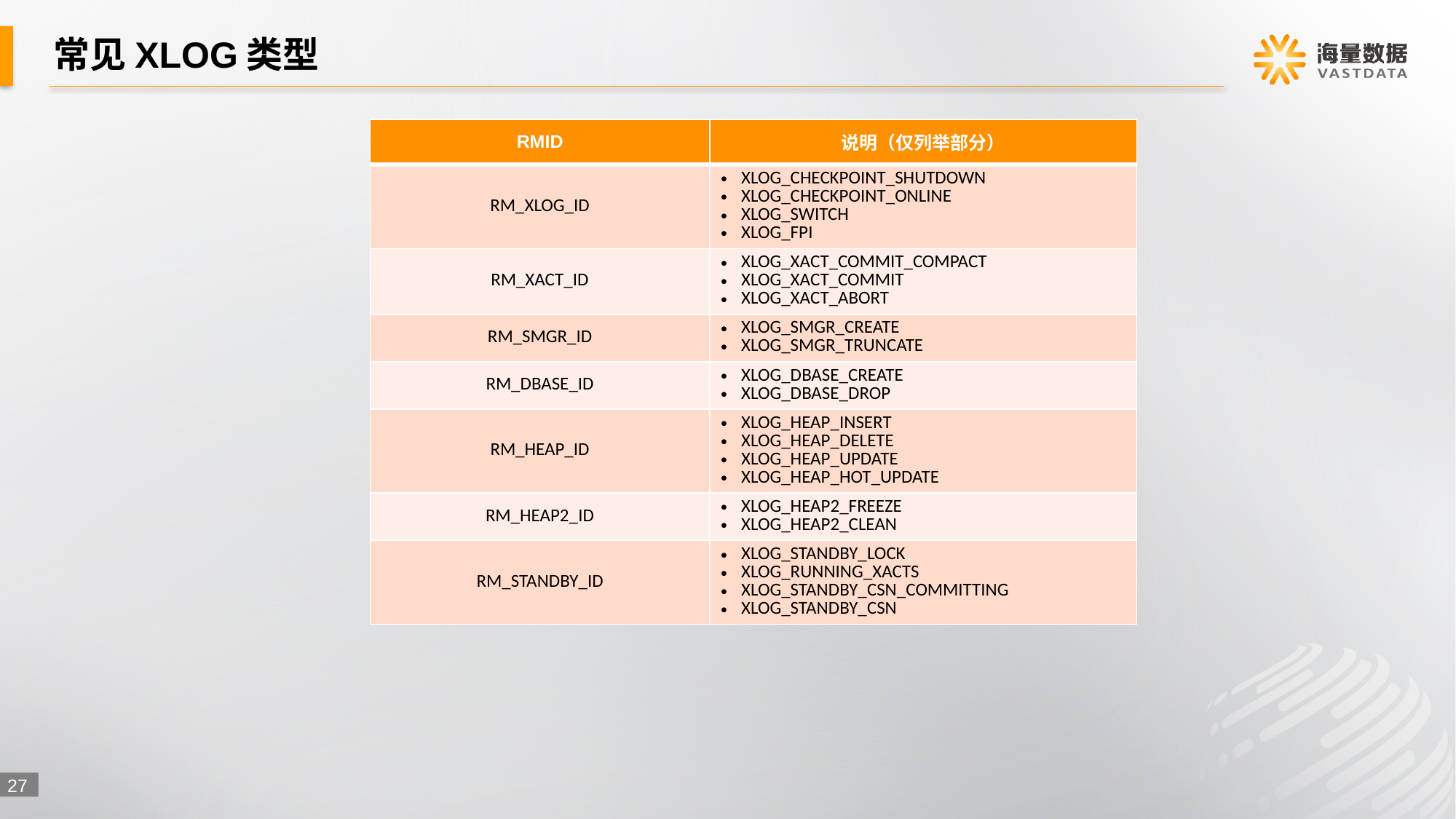

# 常见XLOG类型
| RMID | 说明（仅列举部分） |
| --- | --- |
| RM\_XLOG\_ID | XLOG\_CHECKPOINT\_SHUTDOWN XLOG\_CHECKPOINT\_ONLINE XLOG\_SWITCH XLOG\_FPI |
| RM\_XACT\_ID | XLOG\_XACT\_COMMIT\_COMPACT XLOG\_XACT\_COMMIT XLOG\_XACT\_ABORT |
| RM\_SMGR\_ID | XLOG\_SMGR\_CREATE XLOG\_SMGR\_TRUNCATE |
| RM\_DBASE\_ID | XLOG\_DBASE\_CREATE XLOG\_DBASE\_DROP |
| RM\_HEAP\_ID | XLOG\_HEAP\_INSERT XLOG\_HEAP\_DELETE XLOG\_HEAP\_UPDATE XLOG\_HEAP\_HOT\_UPDATE |
| RM\_HEAP2\_ID | XLOG\_HEAP2\_FREEZE XLOG\_HEAP2\_CLEAN |
| RM\_STANDBY\_ID | XLOG\_STANDBY\_LOCK XLOG\_RUNNING\_XACTS XLOG\_STANDBY\_CSN\_COMMITTING XLOG\_STANDBY\_CSN |